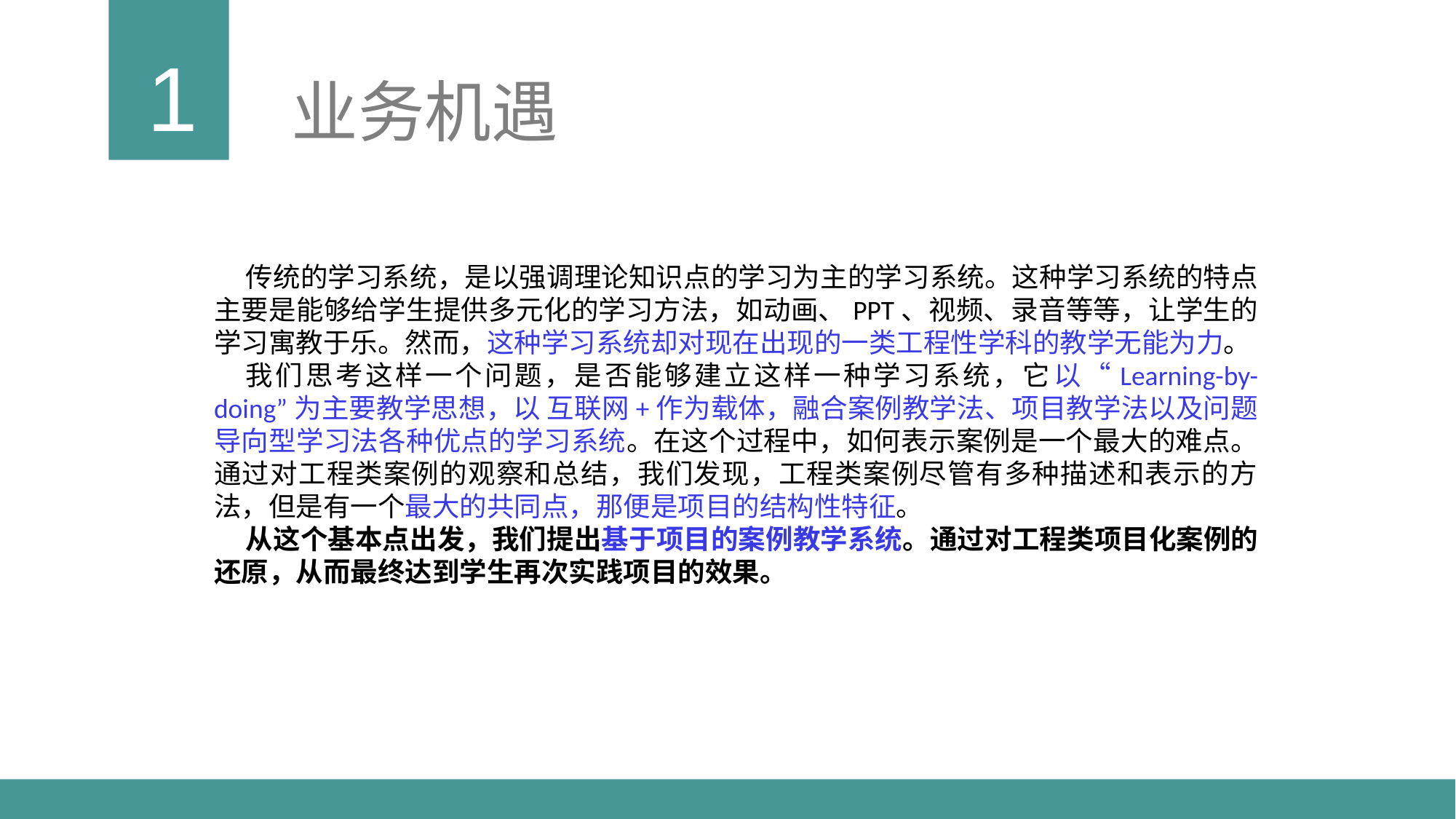

1
业务机遇
传统的学习系统，是以强调理论知识点的学习为主的学习系统。这种学习系统的特点主要是能够给学生提供多元化的学习方法，如动画、PPT、视频、录音等等，让学生的学习寓教于乐。然而，这种学习系统却对现在出现的一类工程性学科的教学无能为力。
我们思考这样一个问题，是否能够建立这样一种学习系统，它以“Learning-by-doing”为主要教学思想，以 互联网+作为载体，融合案例教学法、项目教学法以及问题导向型学习法各种优点的学习系统。在这个过程中，如何表示案例是一个最大的难点。通过对工程类案例的观察和总结，我们发现，工程类案例尽管有多种描述和表示的方法，但是有一个最大的共同点，那便是项目的结构性特征。
从这个基本点出发，我们提出基于项目的案例教学系统。通过对工程类项目化案例的还原，从而最终达到学生再次实践项目的效果。